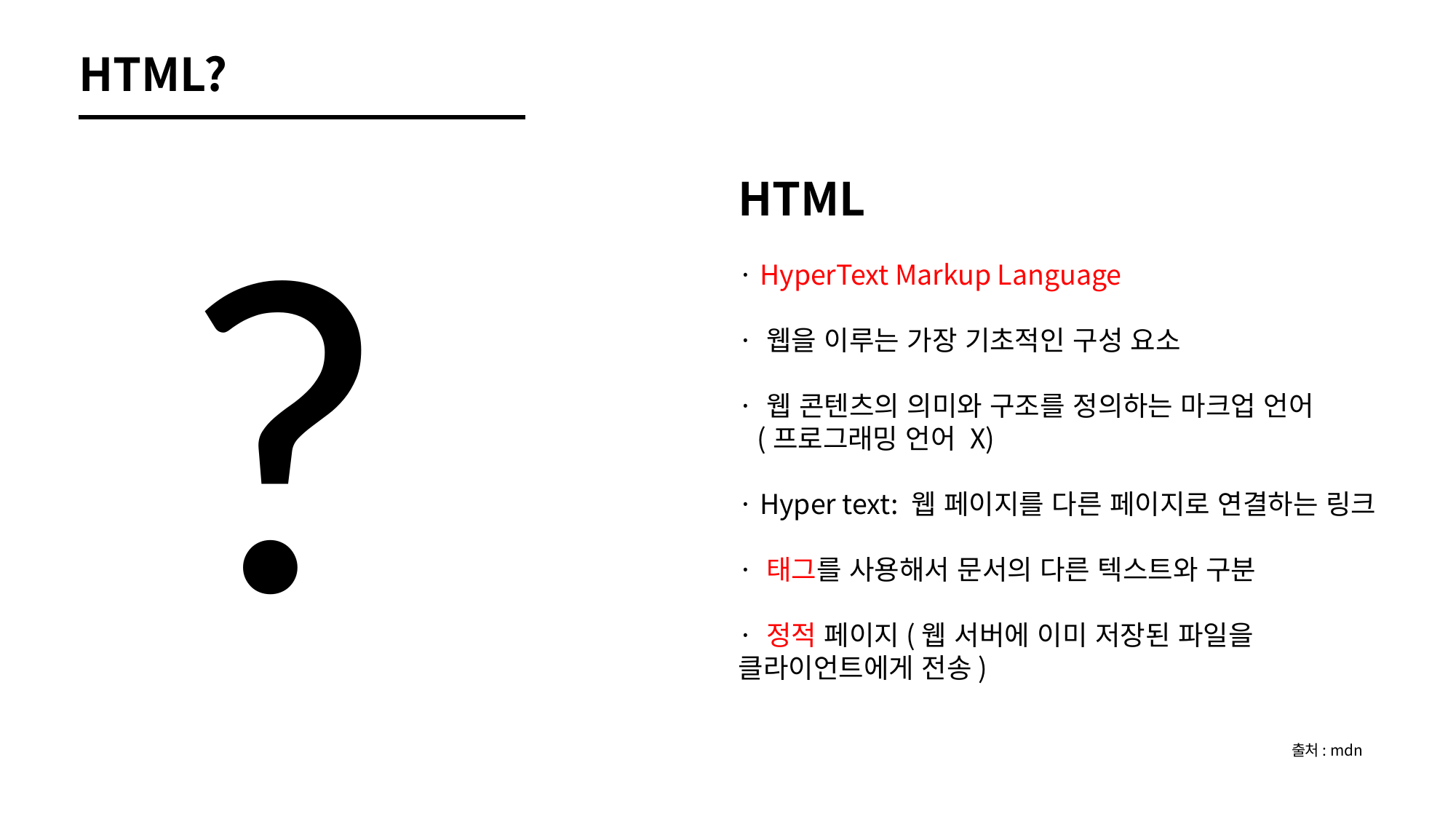

HTML?
?
HTML
· HyperText Markup Language

· 웹을 이루는 가장 기초적인 구성 요소

· 웹 콘텐츠의 의미와 구조를 정의하는 마크업 언어
   (프로그래밍 언어 X)

· Hyper text: 웹 페이지를 다른 페이지로 연결하는 링크

· 태그를 사용해서 문서의 다른 텍스트와 구분

· 정적 페이지(웹 서버에 이미 저장된 파일을 클라이언트에게 전송)
출처: mdn